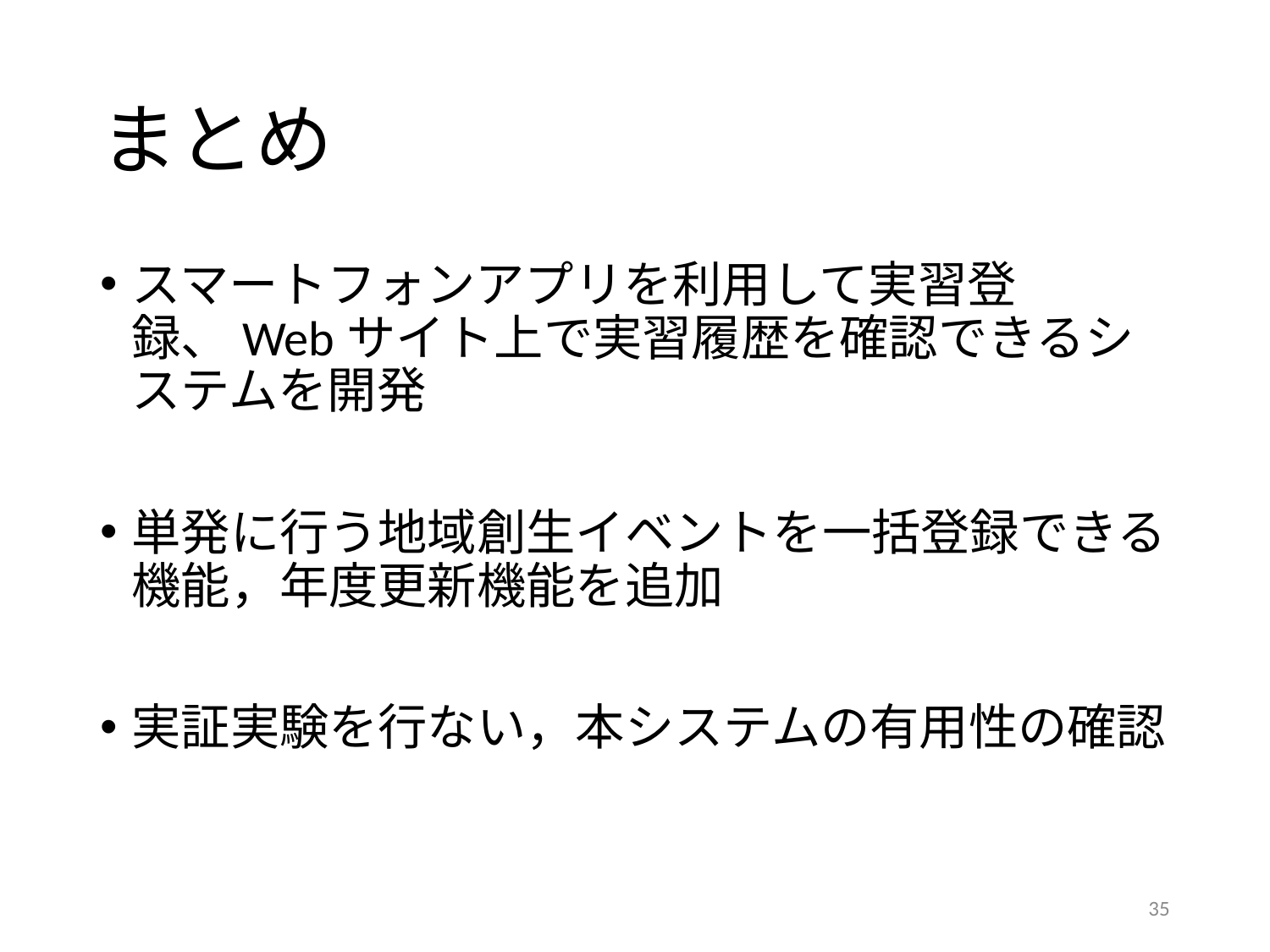

# まとめ
スマートフォンアプリを利用して実習登録、Webサイト上で実習履歴を確認できるシステムを開発

単発に行う地域創生イベントを一括登録できる機能，年度更新機能を追加

実証実験を行ない，本システムの有用性の確認
35